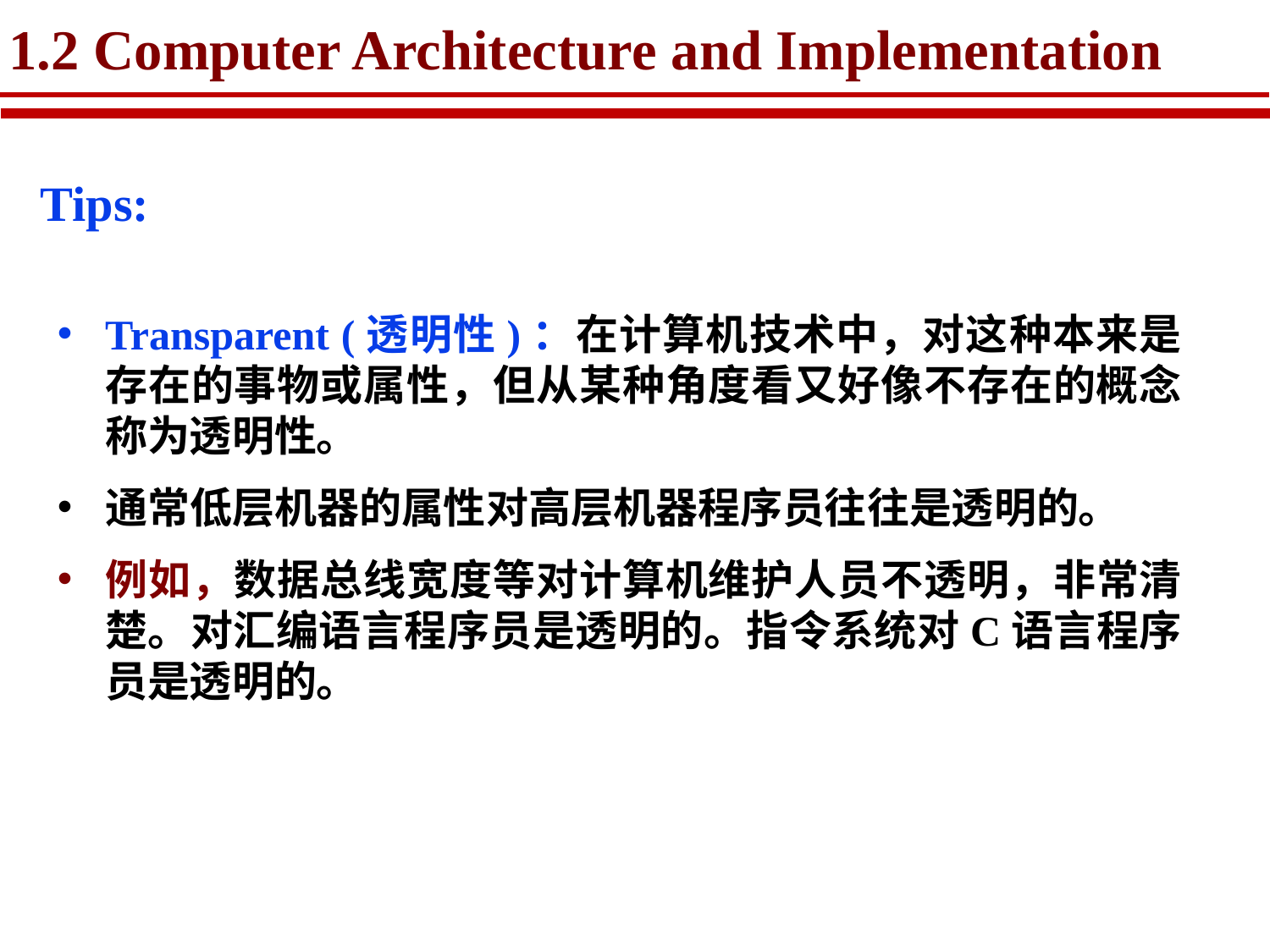

# 1.2 Computer Architecture and Implementation
Tips:

Transparent (透明性)：在计算机技术中，对这种本来是存在的事物或属性，但从某种角度看又好像不存在的概念称为透明性。
通常低层机器的属性对高层机器程序员往往是透明的。
例如，数据总线宽度等对计算机维护人员不透明，非常清楚。对汇编语言程序员是透明的。指令系统对C语言程序员是透明的。